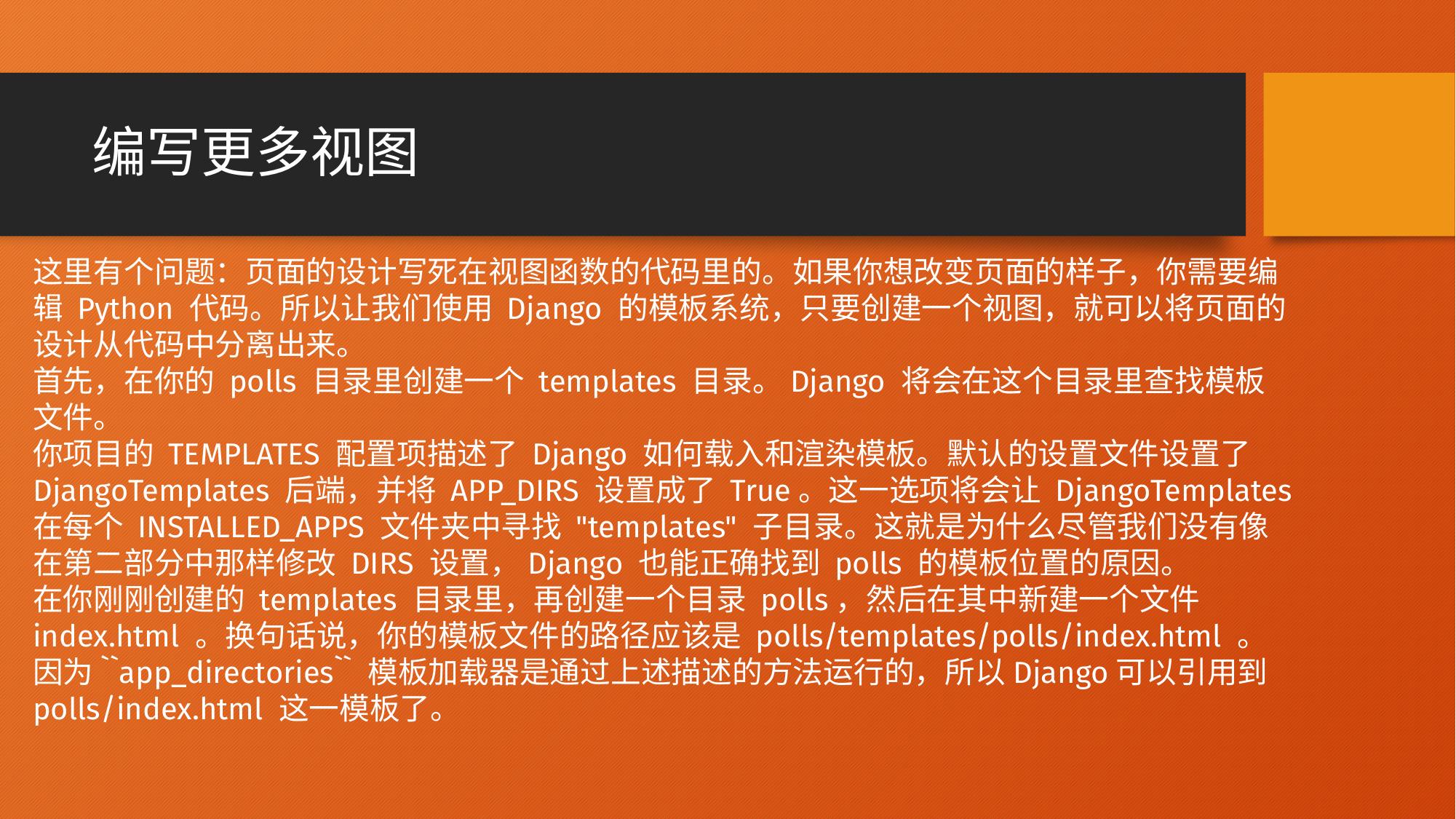

# 编写更多视图
这里有个问题：页面的设计写死在视图函数的代码里的。如果你想改变页面的样子，你需要编辑 Python 代码。所以让我们使用 Django 的模板系统，只要创建一个视图，就可以将页面的设计从代码中分离出来。
首先，在你的 polls 目录里创建一个 templates 目录。Django 将会在这个目录里查找模板文件。
你项目的 TEMPLATES 配置项描述了 Django 如何载入和渲染模板。默认的设置文件设置了 DjangoTemplates 后端，并将 APP_DIRS 设置成了 True。这一选项将会让 DjangoTemplates 在每个 INSTALLED_APPS 文件夹中寻找 "templates" 子目录。这就是为什么尽管我们没有像在第二部分中那样修改 DIRS 设置，Django 也能正确找到 polls 的模板位置的原因。
在你刚刚创建的 templates 目录里，再创建一个目录 polls，然后在其中新建一个文件 index.html 。换句话说，你的模板文件的路径应该是 polls/templates/polls/index.html 。因为``app_directories`` 模板加载器是通过上述描述的方法运行的，所以Django可以引用到 polls/index.html 这一模板了。